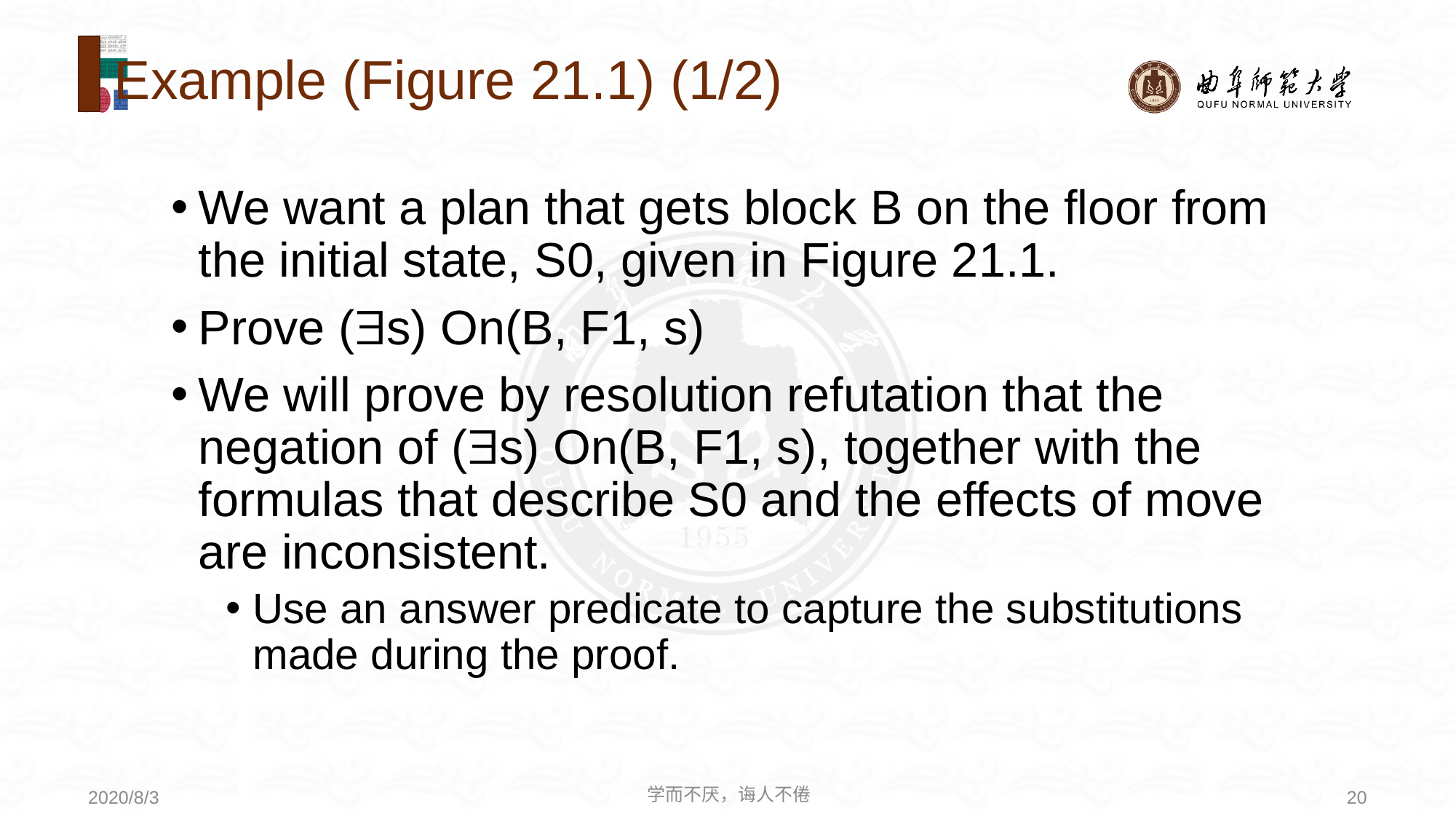

# Example (Figure 21.1) (1/2)
We want a plan that gets block B on the floor from the initial state, S0, given in Figure 21.1.
Prove (∃s) On(B, F1, s)
We will prove by resolution refutation that the negation of (∃s) On(B, F1, s), together with the formulas that describe S0 and the effects of move are inconsistent.
Use an answer predicate to capture the substitutions made during the proof.
学而不厌，诲人不倦
20
2020/8/3